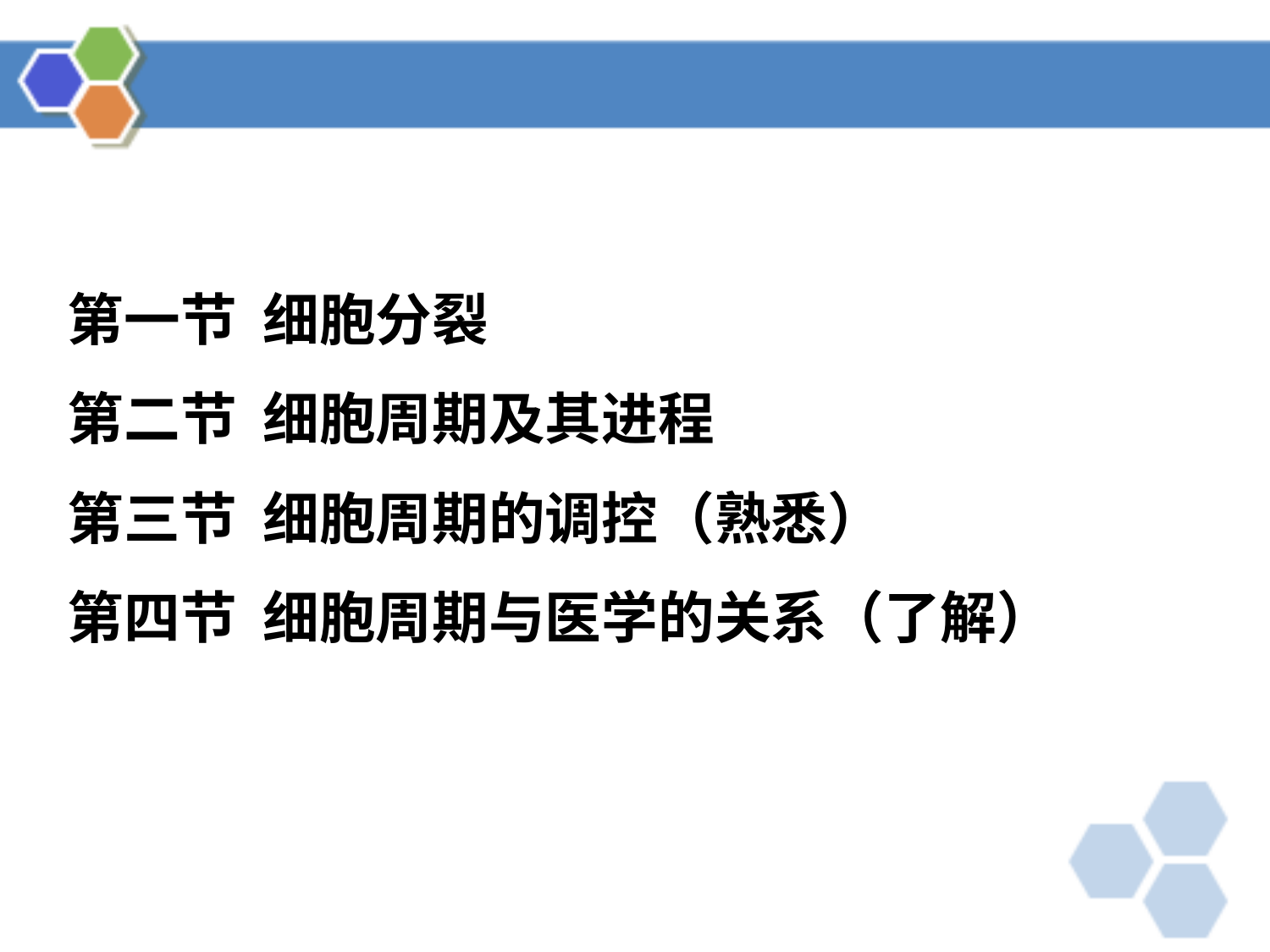

第一节  细胞分裂
第二节  细胞周期及其进程
第三节  细胞周期的调控（熟悉）
第四节  细胞周期与医学的关系（了解）